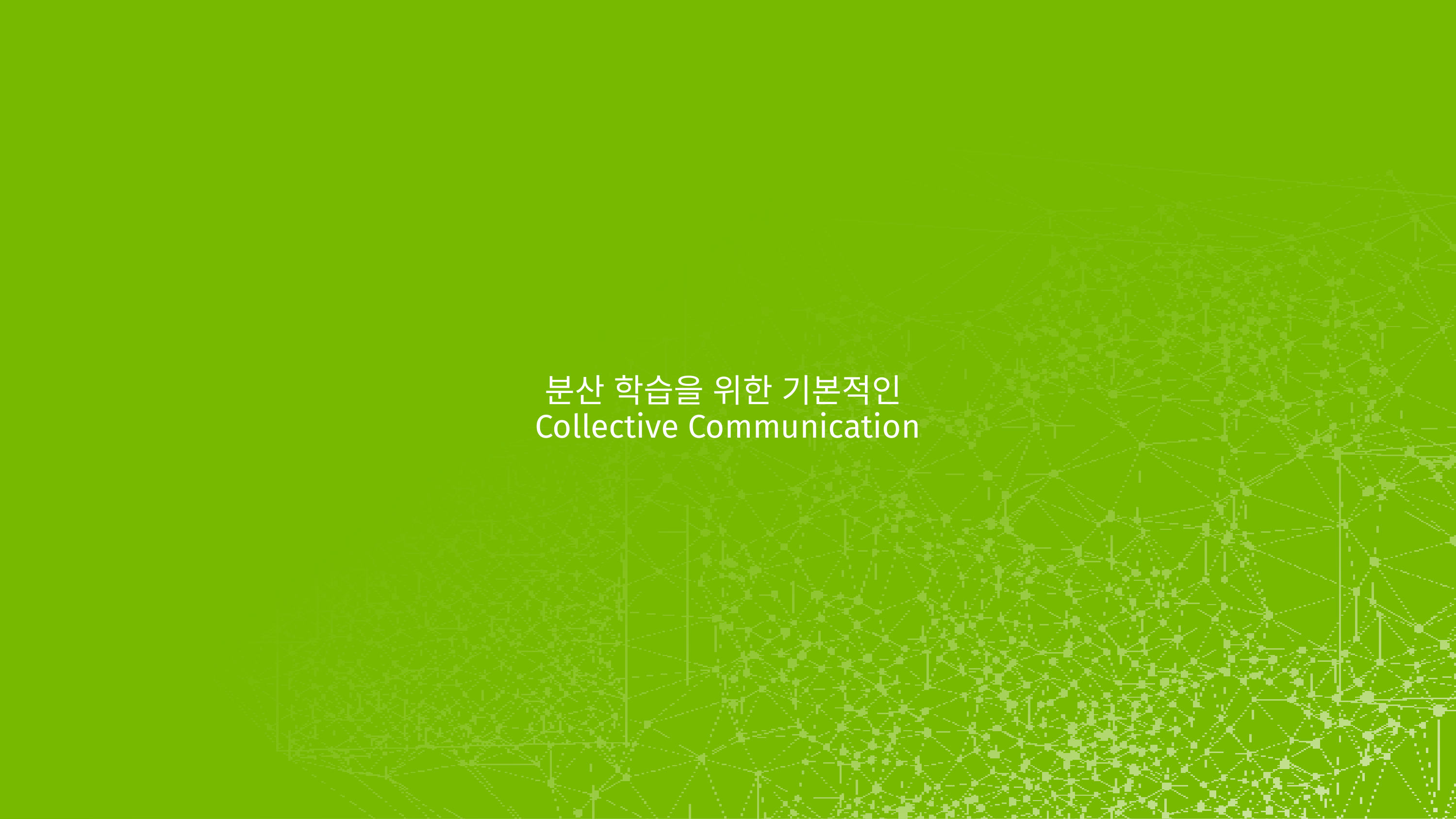

# 분산 학습을 위한 기본적인 Collective Communication